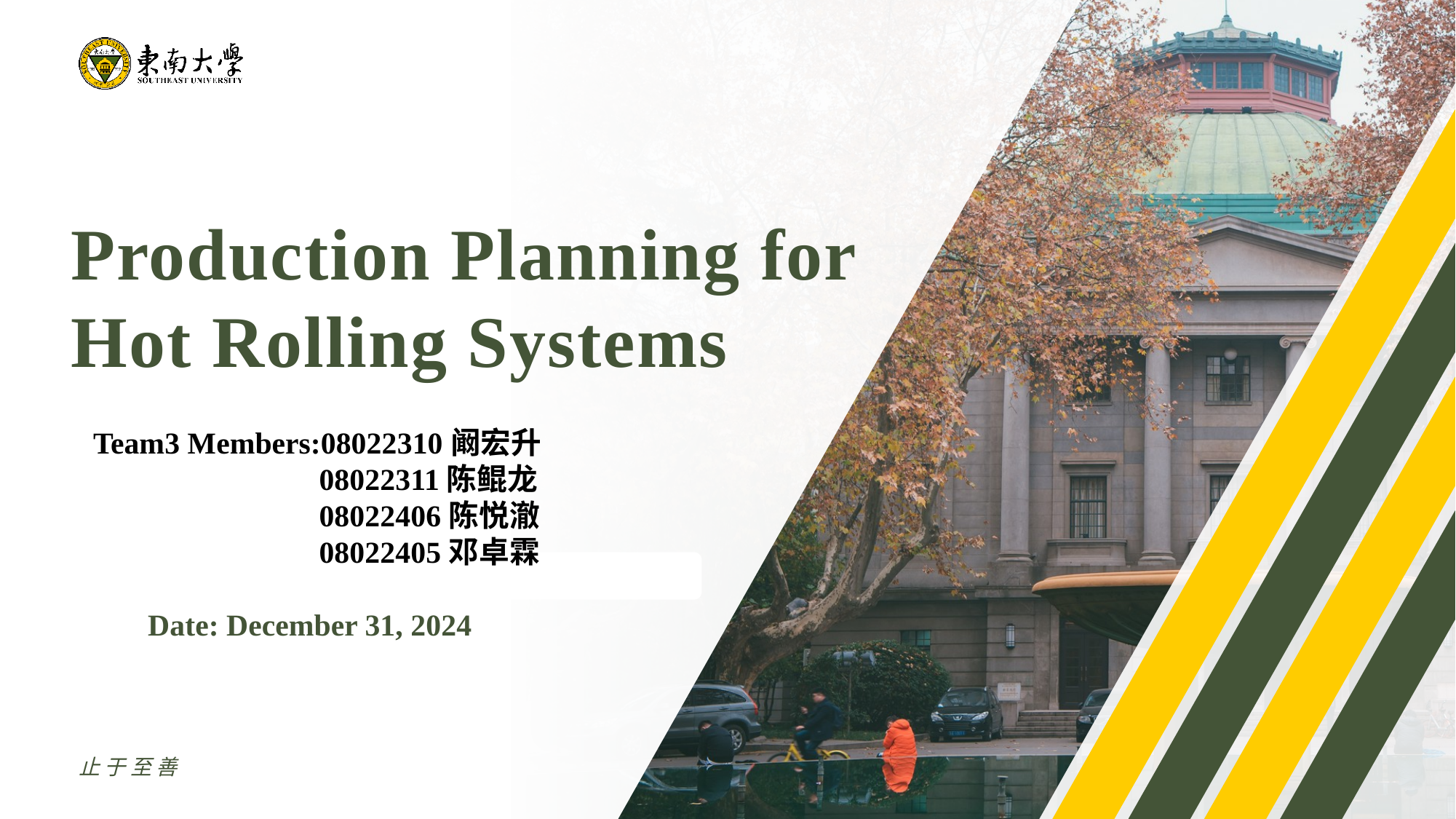

Production Planning for Hot Rolling Systems
Team3 Members:08022310阚宏升
 08022311陈鲲龙
 08022406陈悦澈
 08022405邓卓霖

Date: December 31, 2024

止于至善